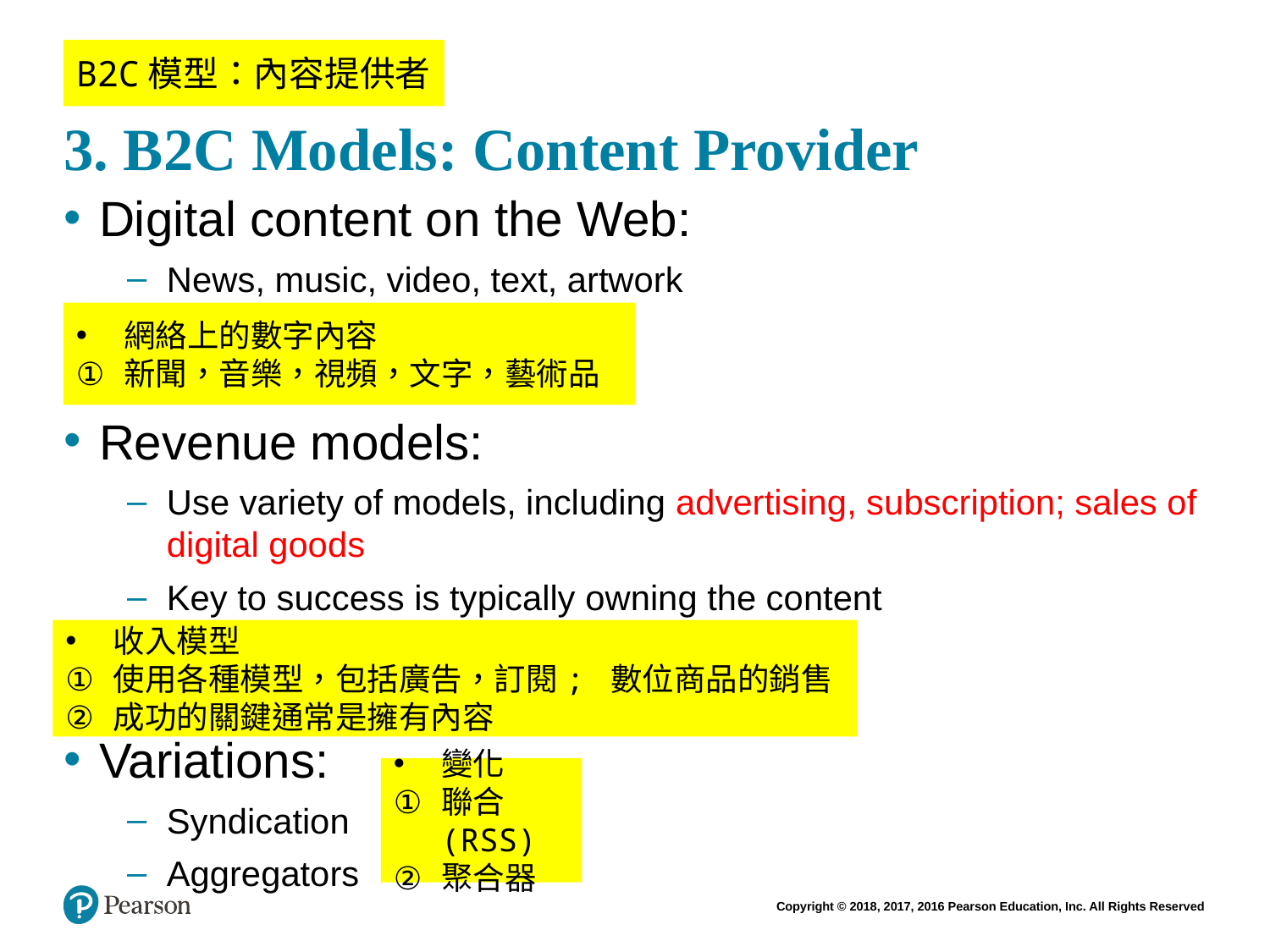

# 3. B2C Models: Content Provider
B2C模型：內容提供者
Digital content on the Web:
News, music, video, text, artwork
Revenue models:
Use variety of models, including advertising, subscription; sales of digital goods
Key to success is typically owning the content
Variations:
Syndication
Aggregators
網絡上的數字內容
新聞，音樂，視頻，文字，藝術品
收入模型
使用各種模型，包括廣告，訂閱; 數位商品的銷售
成功的關鍵通常是擁有內容
變化
聯合 (RSS)
聚合器